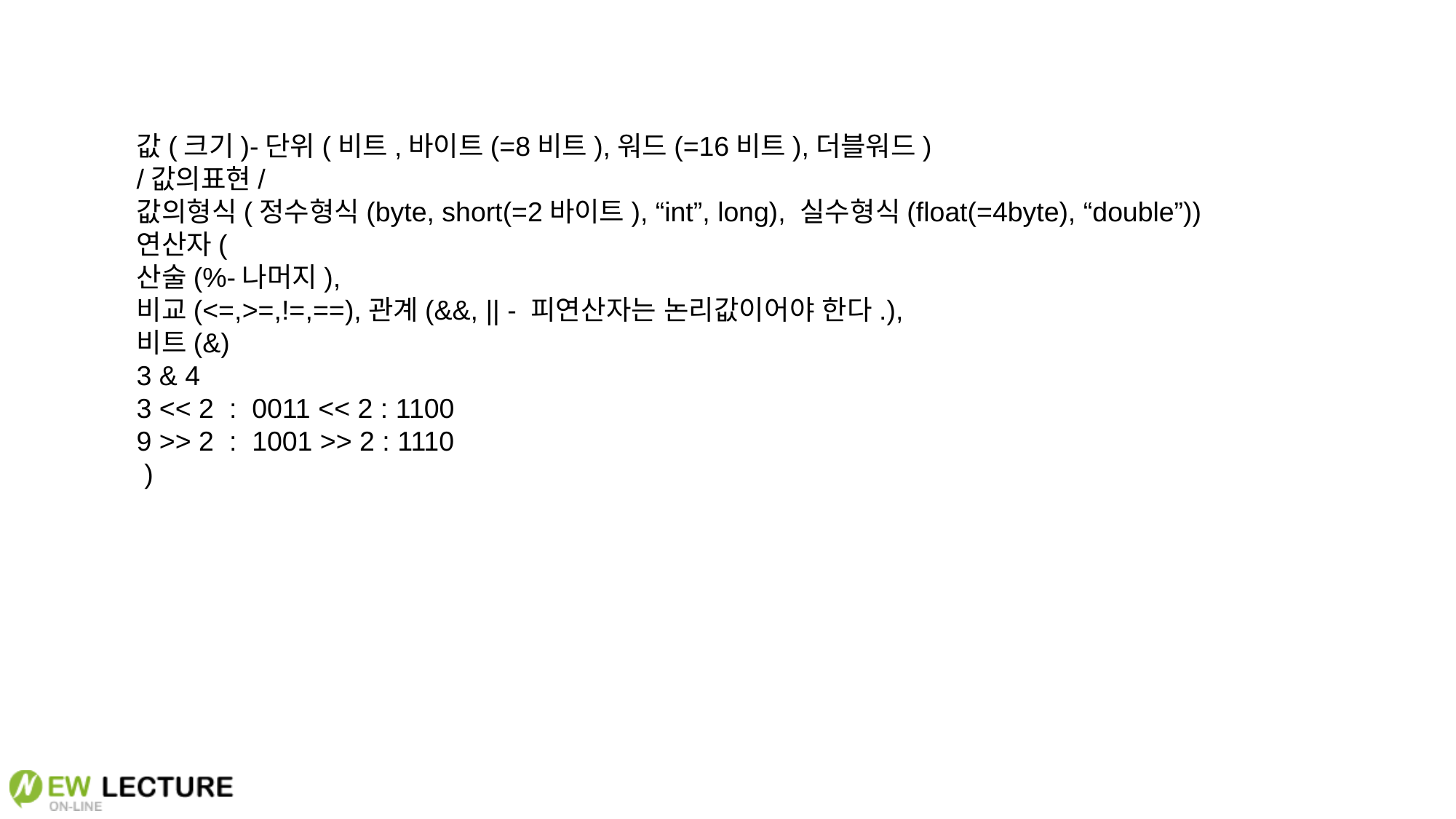

값(크기)-단위(비트,바이트(=8비트),워드(=16비트),더블워드)
/값의표현/
값의형식(정수형식(byte, short(=2바이트), “int”, long), 실수형식(float(=4byte), “double”))
연산자(
산술(%-나머지),
비교(<=,>=,!=,==),관계(&&, || - 피연산자는 논리값이어야 한다.),
비트(&)
3 & 4
3 << 2  :  0011 << 2 : 1100
9 >> 2  :  1001 >> 2 : 1110
 )